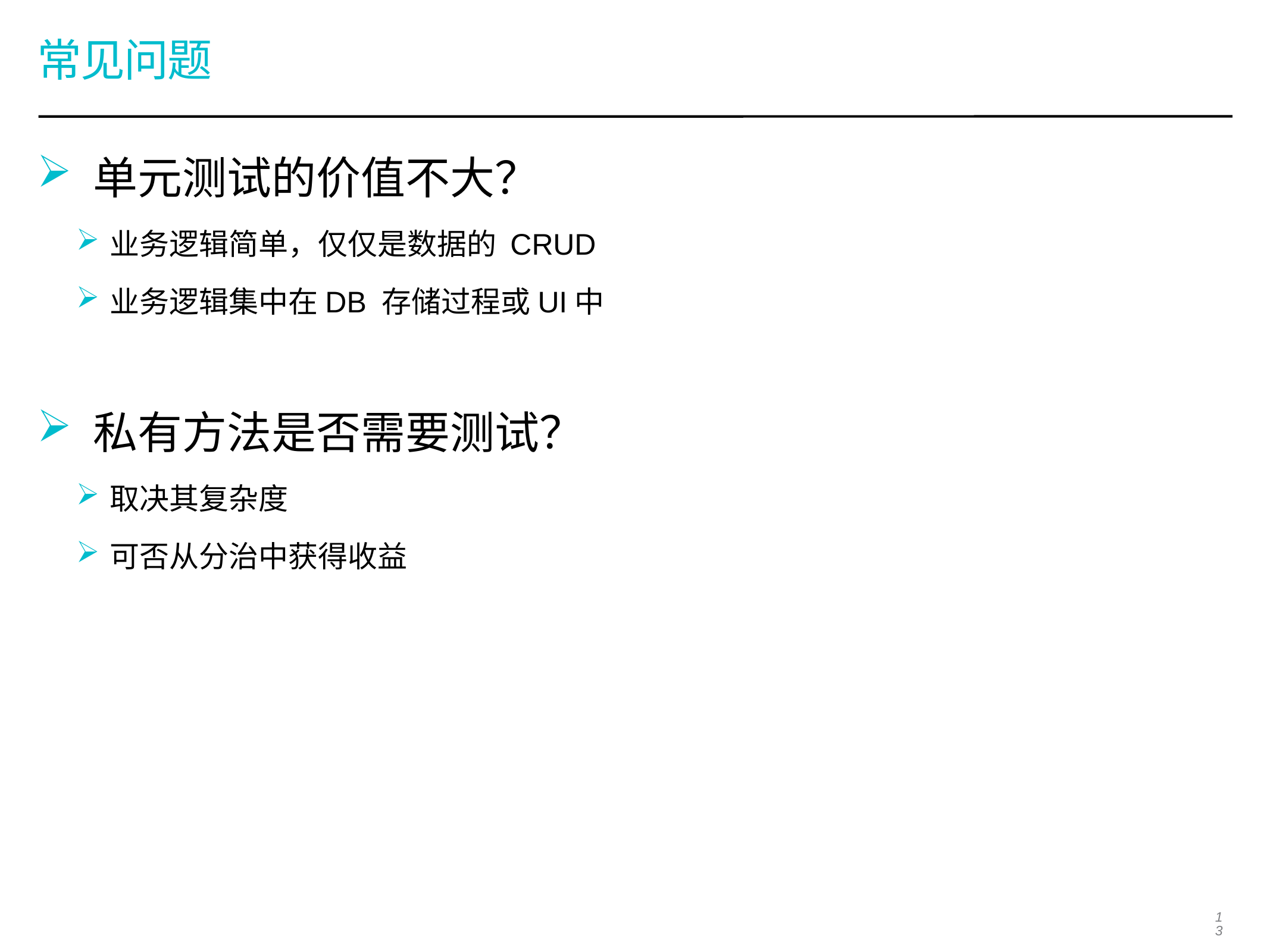

# 常见问题
单元测试的价值不大？
业务逻辑简单，仅仅是数据的 CRUD
业务逻辑集中在DB 存储过程或UI中

私有方法是否需要测试？
取决其复杂度
可否从分治中获得收益
13